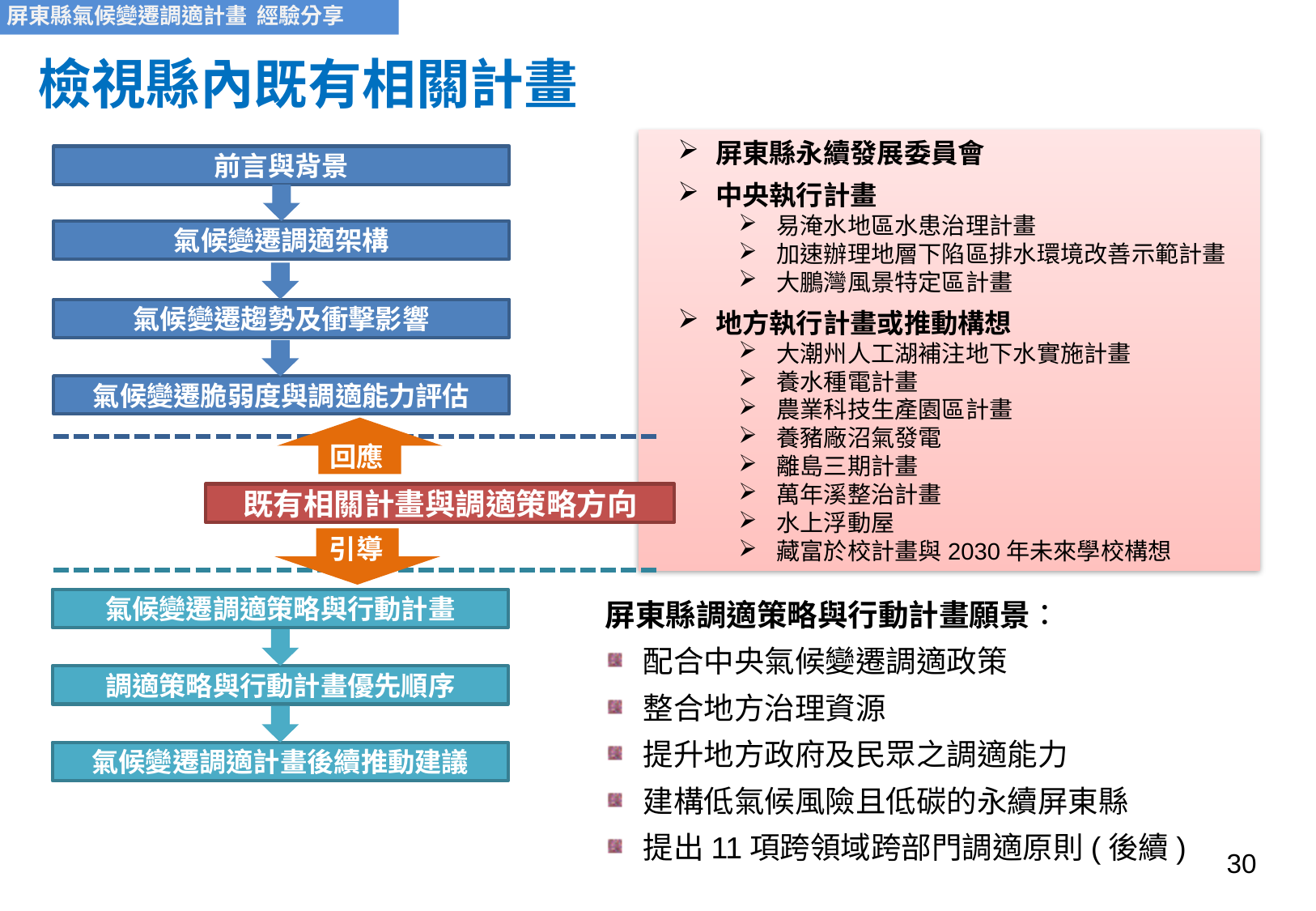

# 檢視縣內既有相關計畫

屏東縣永續發展委員會
中央執行計畫
易淹水地區水患治理計畫
加速辦理地層下陷區排水環境改善示範計畫
大鵬灣風景特定區計畫
地方執行計畫或推動構想
大潮州人工湖補注地下水實施計畫
養水種電計畫
農業科技生產園區計畫
養豬廠沼氣發電
離島三期計畫
萬年溪整治計畫
水上浮動屋
藏富於校計畫與2030年未來學校構想
前言與背景

氣候變遷調適架構

氣候變遷趨勢及衝擊影響

氣候變遷脆弱度與調適能力評估
回應

既有相關計畫與調適策略方向
引導
氣候變遷調適策略與行動計畫
屏東縣調適策略與行動計畫願景：
配合中央氣候變遷調適政策
整合地方治理資源
提升地方政府及民眾之調適能力
建構低氣候風險且低碳的永續屏東縣
提出11項跨領域跨部門調適原則(後續)

調適策略與行動計畫優先順序

氣候變遷調適計畫後續推動建議
30